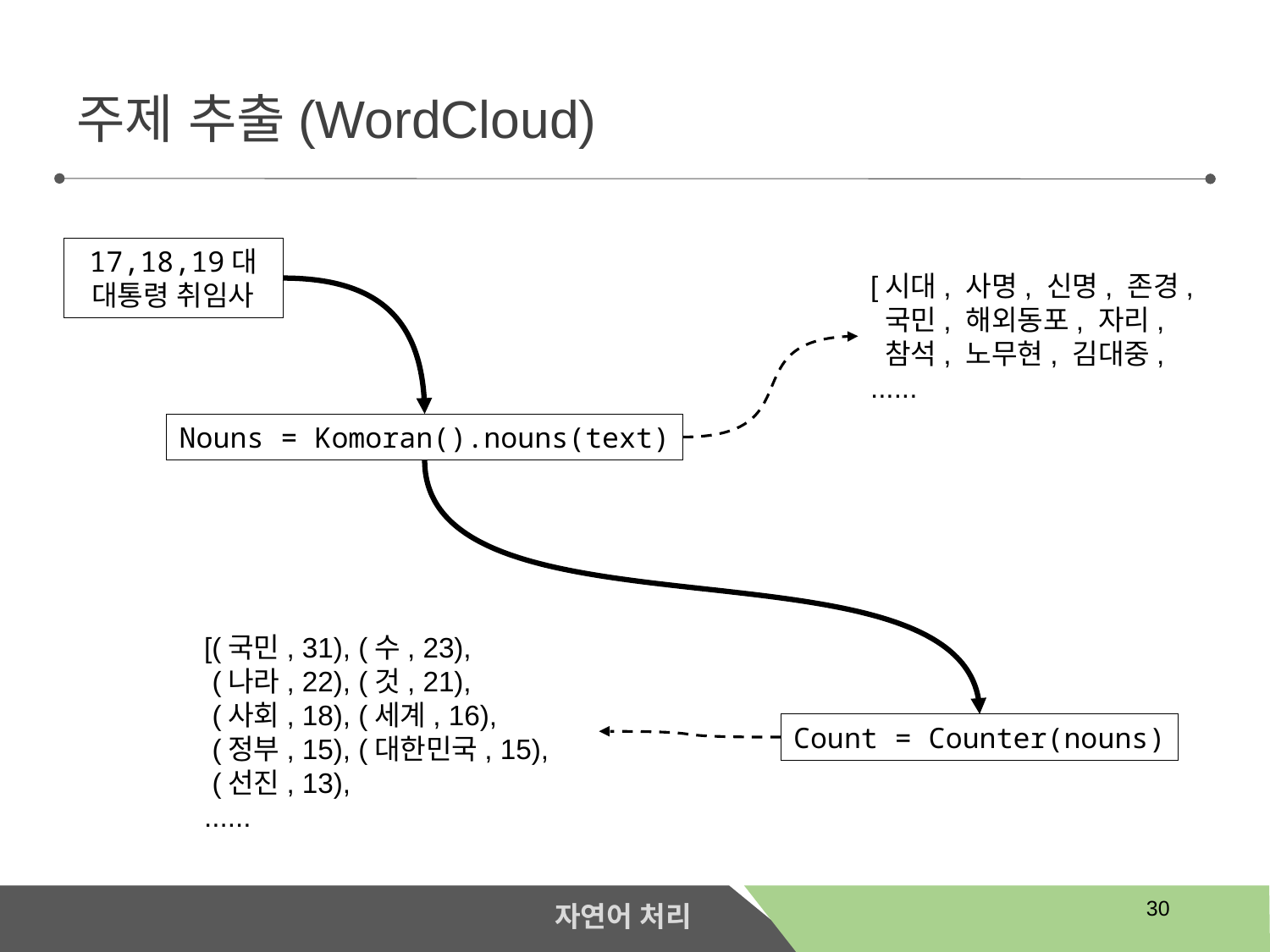

주제 추출(WordCloud)
17,18,19대
대통령 취임사
[시대, 사명, 신명, 존경,
 국민, 해외동포, 자리,
 참석, 노무현, 김대중,
......
Nouns = Komoran().nouns(text)
[(국민, 31), (수, 23),
 (나라, 22), (것, 21),
 (사회, 18), (세계, 16),
 (정부, 15), (대한민국, 15),
 (선진, 13),
......
Count = Counter(nouns)
30

자연어 처리